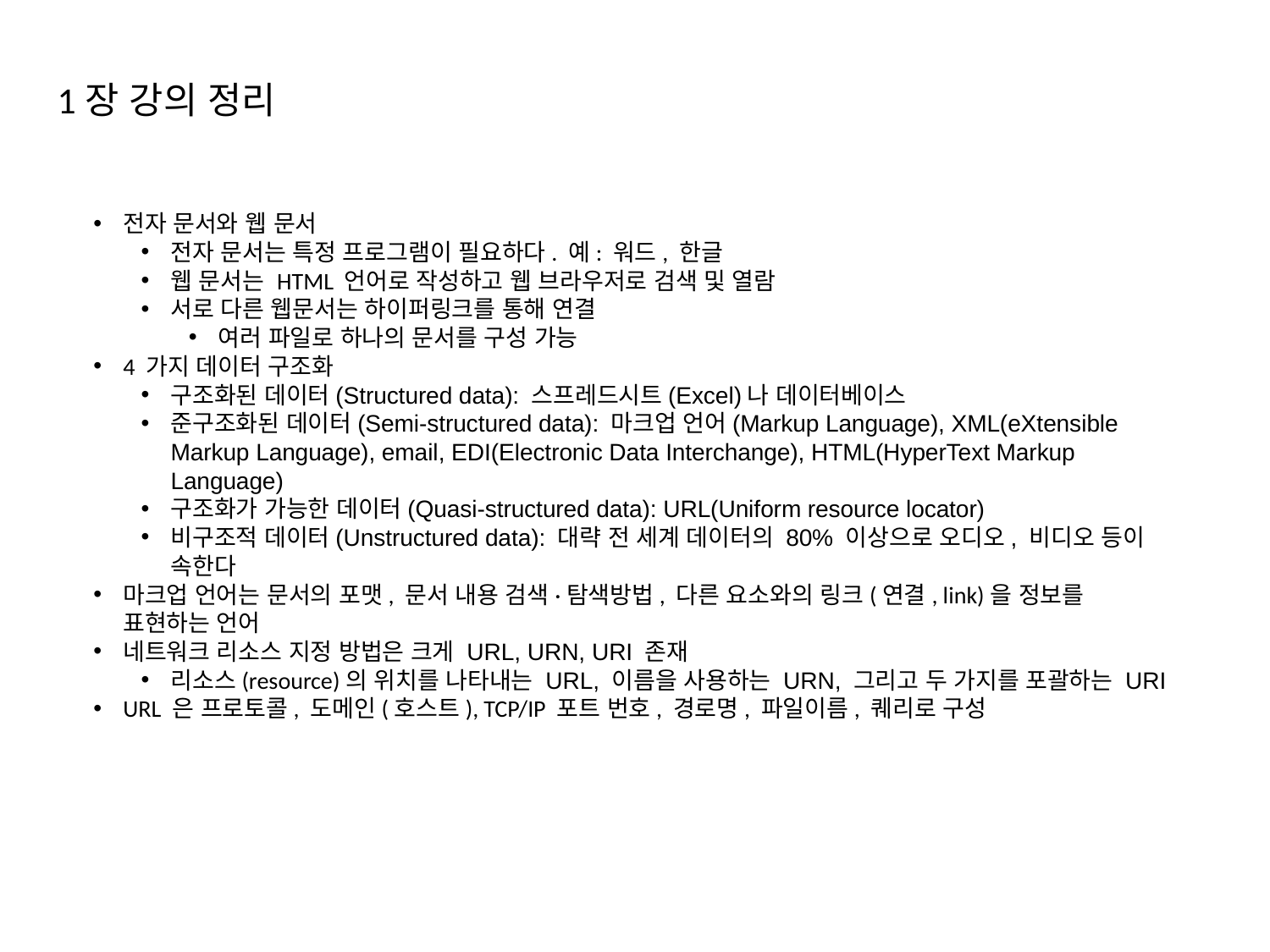

1장 강의 정리
전자 문서와 웹 문서
전자 문서는 특정 프로그램이 필요하다. 예: 워드, 한글
웹 문서는 HTML 언어로 작성하고 웹 브라우저로 검색 및 열람
서로 다른 웹문서는 하이퍼링크를 통해 연결
여러 파일로 하나의 문서를 구성 가능
4 가지 데이터 구조화
구조화된 데이터(Structured data): 스프레드시트(Excel)나 데이터베이스
준구조화된 데이터(Semi-structured data): 마크업 언어(Markup Language), XML(eXtensible Markup Language), email, EDI(Electronic Data Interchange), HTML(HyperText Markup Language)
구조화가 가능한 데이터(Quasi-structured data): URL(Uniform resource locator)
비구조적 데이터(Unstructured data): 대략 전 세계 데이터의 80% 이상으로 오디오, 비디오 등이 속한다
마크업 언어는 문서의 포맷, 문서 내용 검색·탐색방법, 다른 요소와의 링크(연결, link)을 정보를 표현하는 언어
네트워크 리소스 지정 방법은 크게 URL, URN, URI 존재
리소스(resource)의 위치를 나타내는 URL, 이름을 사용하는 URN, 그리고 두 가지를 포괄하는 URI
URL 은 프로토콜, 도메인(호스트), TCP/IP 포트 번호, 경로명, 파일이름, 퀘리로 구성